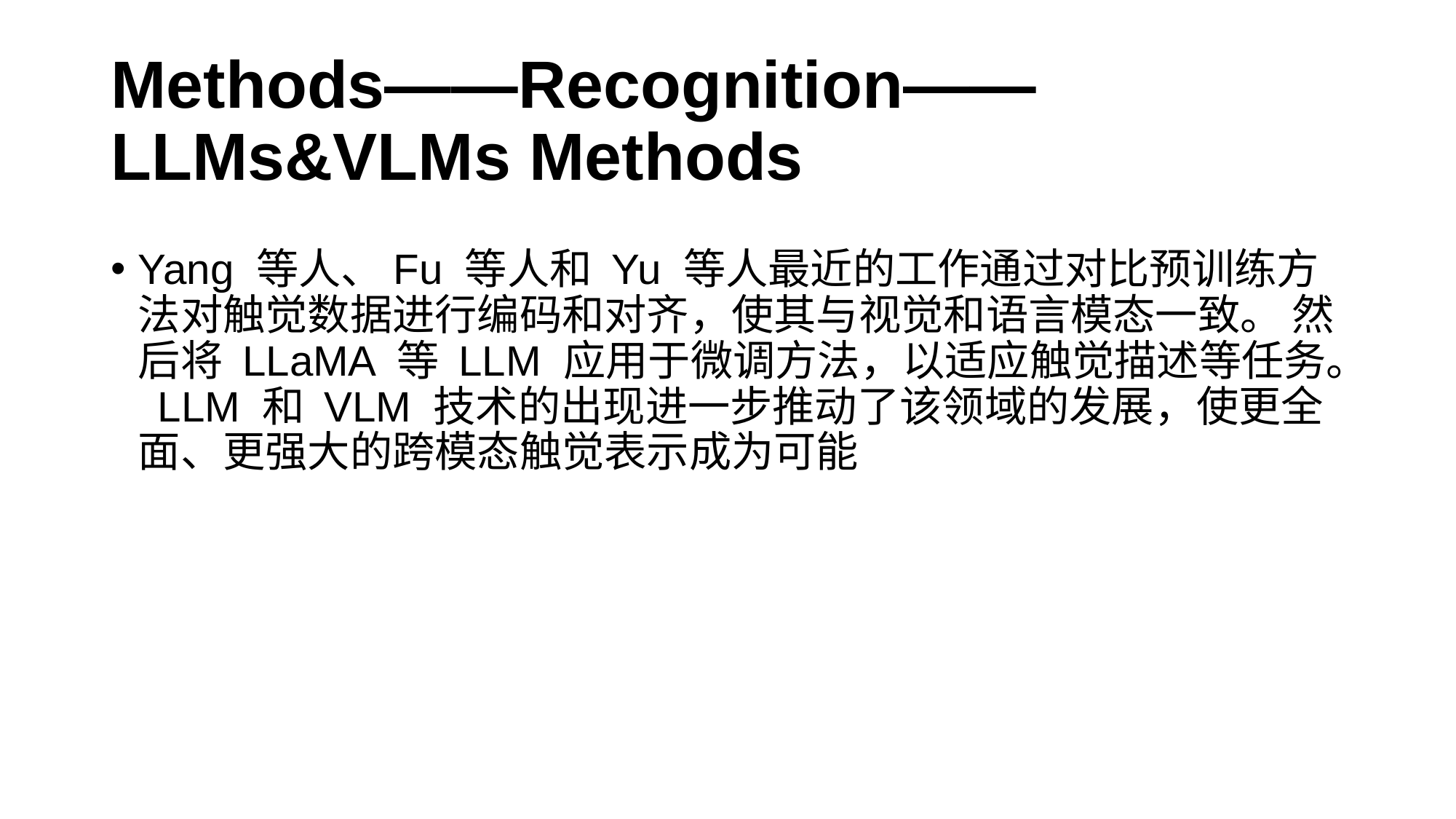

# Methods——Recognition——LLMs&VLMs Methods
Yang 等人、Fu 等人和 Yu 等人最近的工作通过对比预训练方法对触觉数据进行编码和对齐，使其与视觉和语言模态一致。 然后将 LLaMA 等 LLM 应用于微调方法，以适应触觉描述等任务。 LLM 和 VLM 技术的出现进一步推动了该领域的发展，使更全面、更强大的跨模态触觉表示成为可能